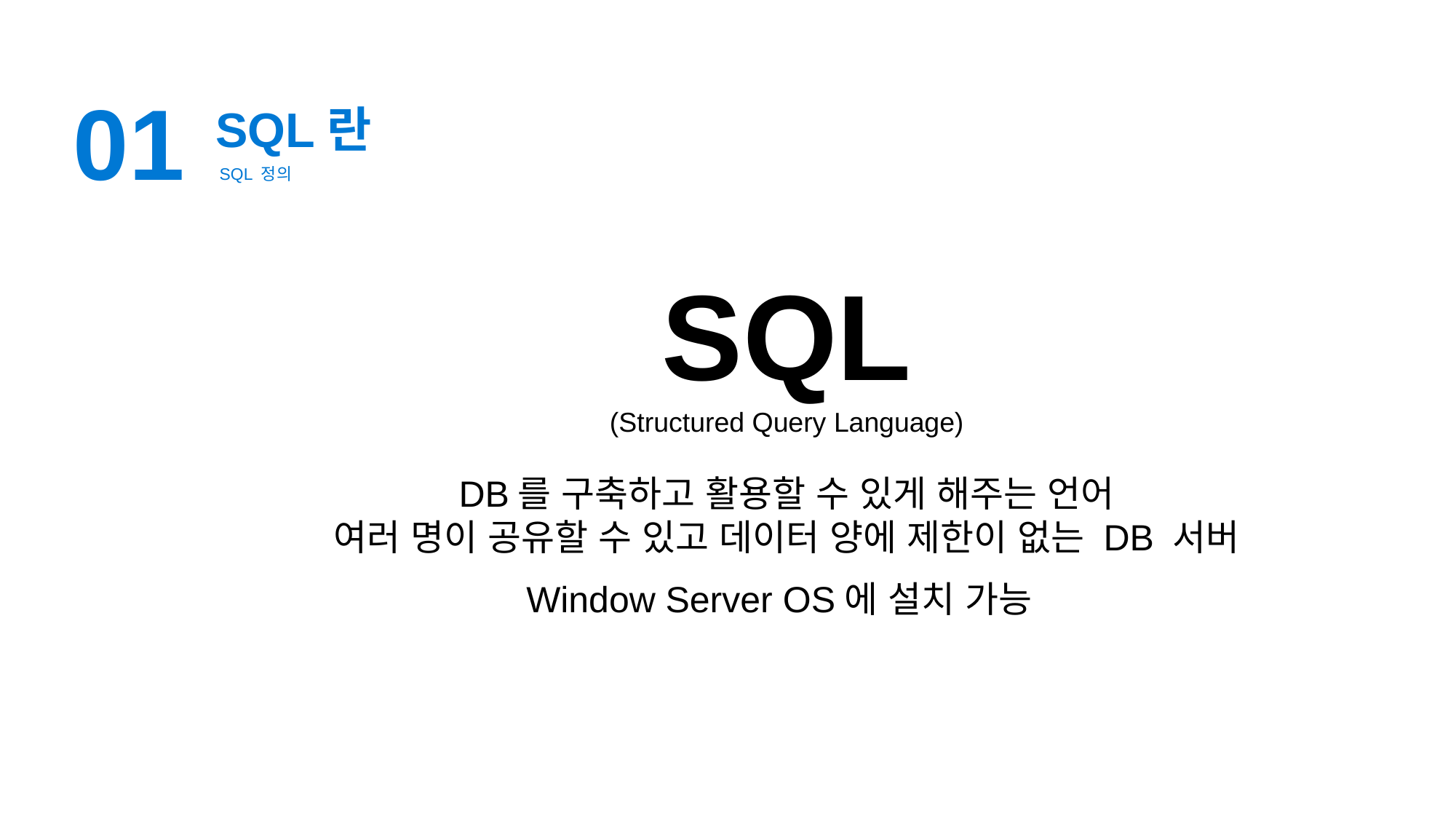

01
SQL란
SQL 정의
SQL
(Structured Query Language)

DB를 구축하고 활용할 수 있게 해주는 언어
여러 명이 공유할 수 있고 데이터 양에 제한이 없는 DB 서버
Window Server OS에 설치 가능